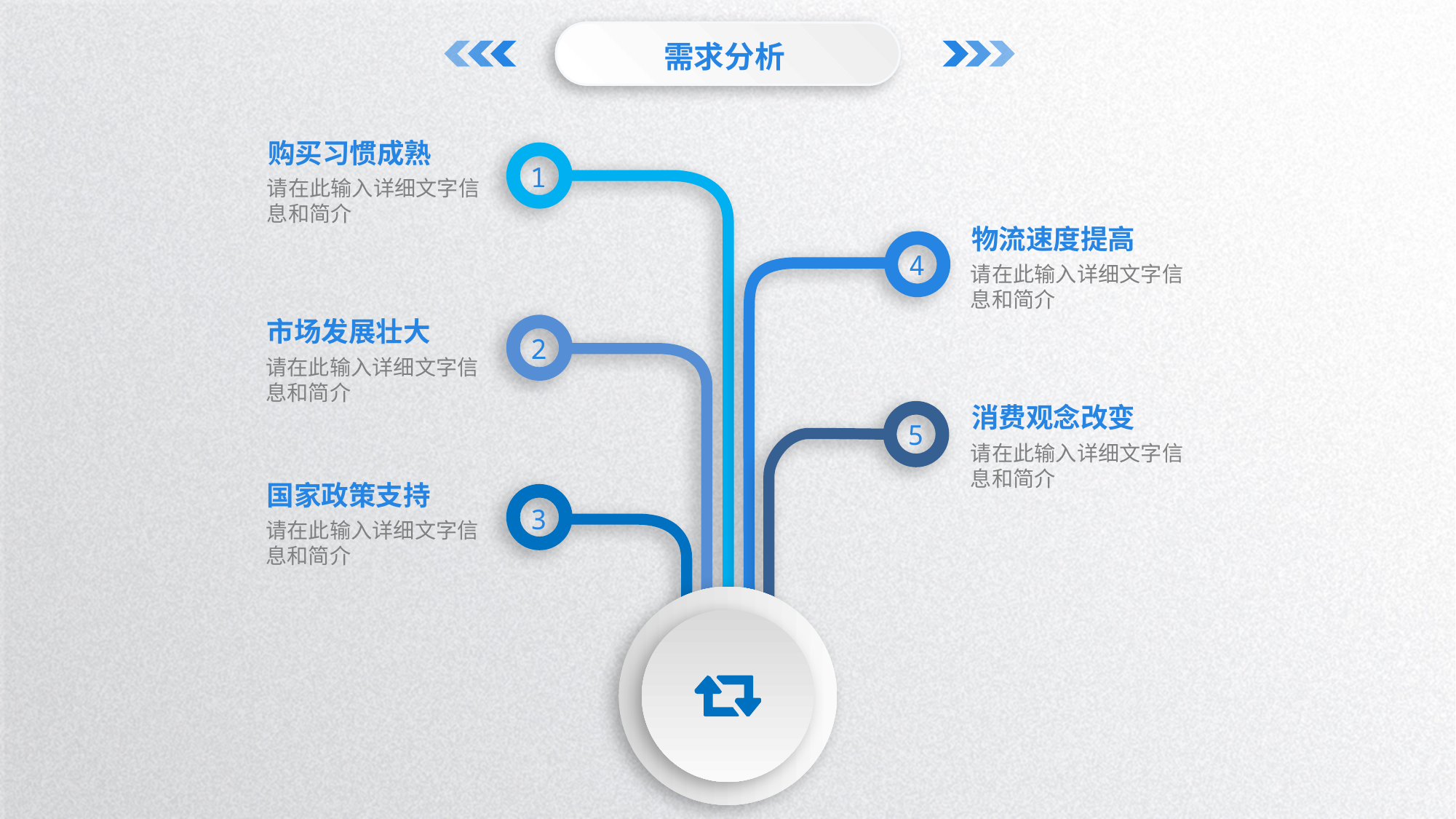

需求分析

购买习惯成熟

1
请在此输入详细文字信息和简介
物流速度提高

4
请在此输入详细文字信息和简介
市场发展壮大

2
请在此输入详细文字信息和简介
消费观念改变

5
请在此输入详细文字信息和简介
国家政策支持

3
请在此输入详细文字信息和简介